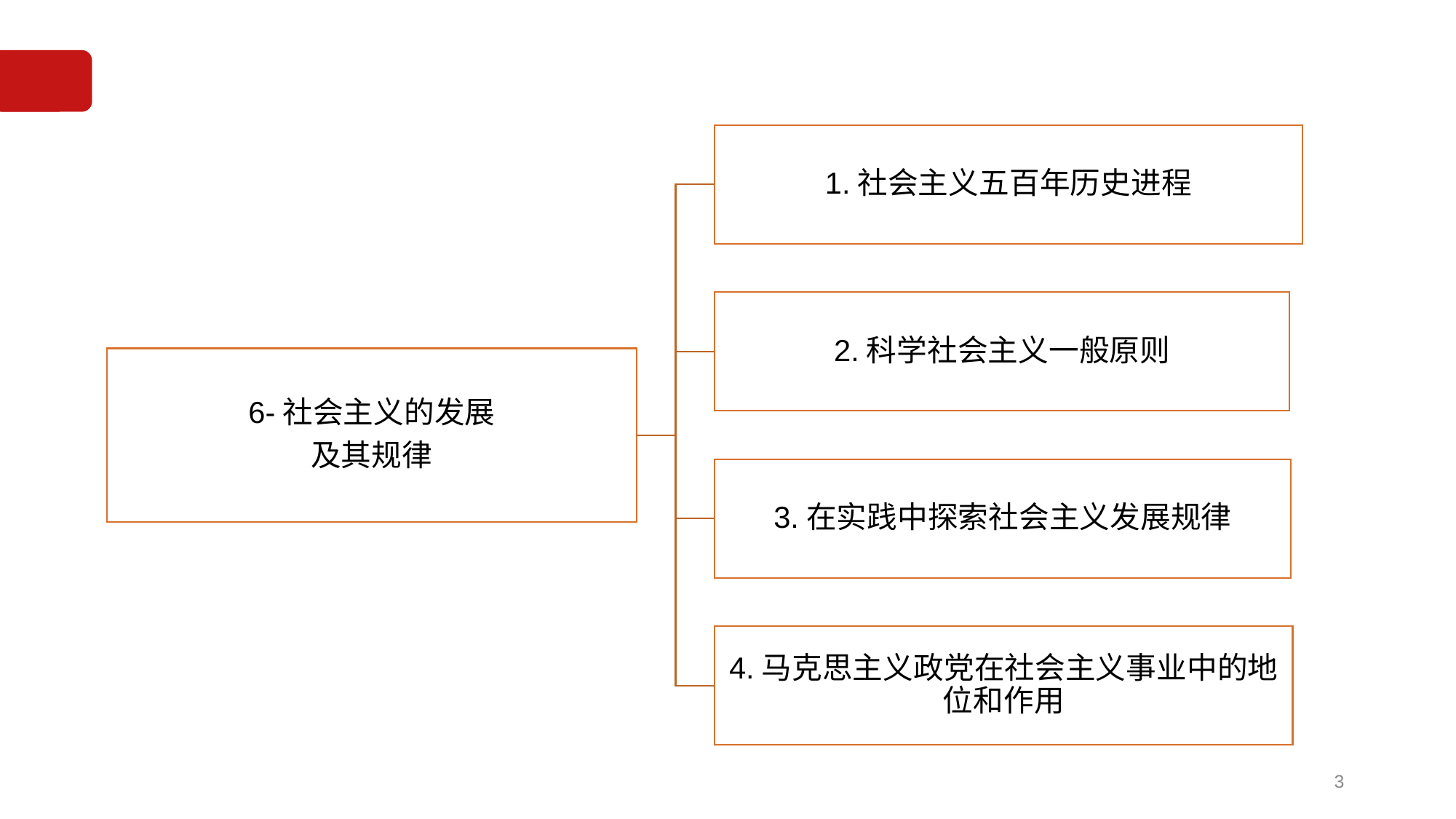

6-社会主义的发展
及其规律
1.社会主义五百年历史进程
2.科学社会主义一般原则
3.在实践中探索社会主义发展规律
4.马克思主义政党在社会主义事业中的地位和作用
3